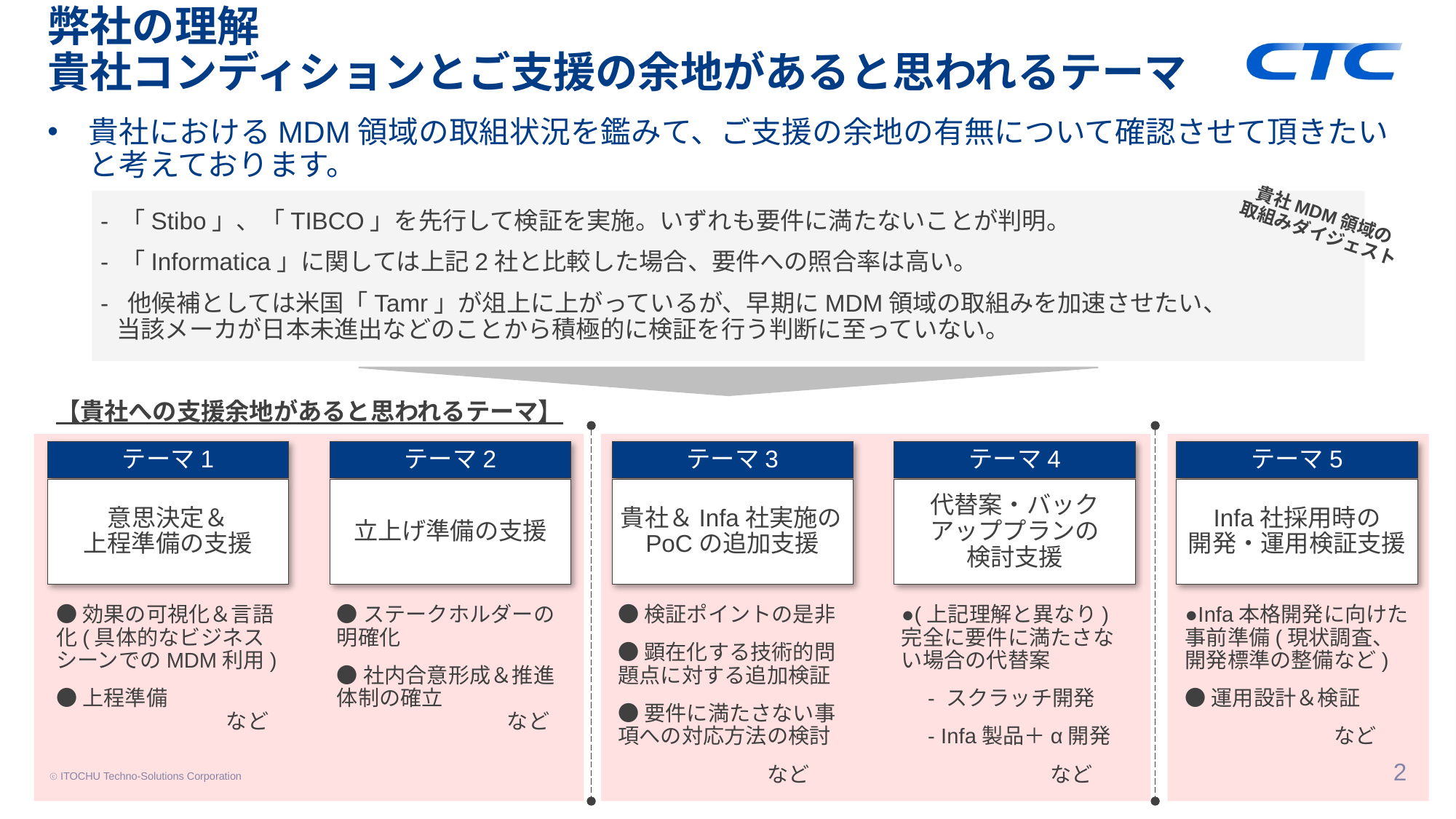

弊社の理解
貴社コンディションとご支援の余地があると思われるテーマ
貴社におけるMDM領域の取組状況を鑑みて、ご支援の余地の有無について確認させて頂きたいと考えております。
- 「Stibo」、「TIBCO」を先行して検証を実施。いずれも要件に満たないことが判明。
- 「Informatica」に関しては上記2社と比較した場合、要件への照合率は高い。
-  他候補としては米国「Tamr」が俎上に上がっているが、早期にMDM領域の取組みを加速させたい、
   当該メーカが日本未進出などのことから積極的に検証を行う判断に至っていない。
貴社MDM領域の
取組みダイジェスト

【貴社への支援余地があると思われるテーマ】

テーマ1
テーマ2
テーマ3
テーマ4
テーマ5
意思決定＆
上程準備の支援
立上げ準備の支援
貴社＆Infa社実施のPoCの追加支援
代替案・バック
アッププランの
検討支援
Infa社採用時の
開発・運用検証支援
●効果の可視化＆言語化(具体的なビジネスシーンでのMDM利用)
●上程準備　　
　　　　　　　　など
●ステークホルダーの明確化
●社内合意形成＆推進体制の確立
　　　　　　　　など
●検証ポイントの是非
●顕在化する技術的問題点に対する追加検証
●要件に満たさない事項への対応方法の検討
　　　　　　　など
●(上記理解と異なり)完全に要件に満たさない場合の代替案
　- スクラッチ開発
　- Infa製品＋α開発
　　　　　　　など
●Infa本格開発に向けた事前準備(現状調査、開発標準の整備など)
●運用設計＆検証
　　　　　　　など